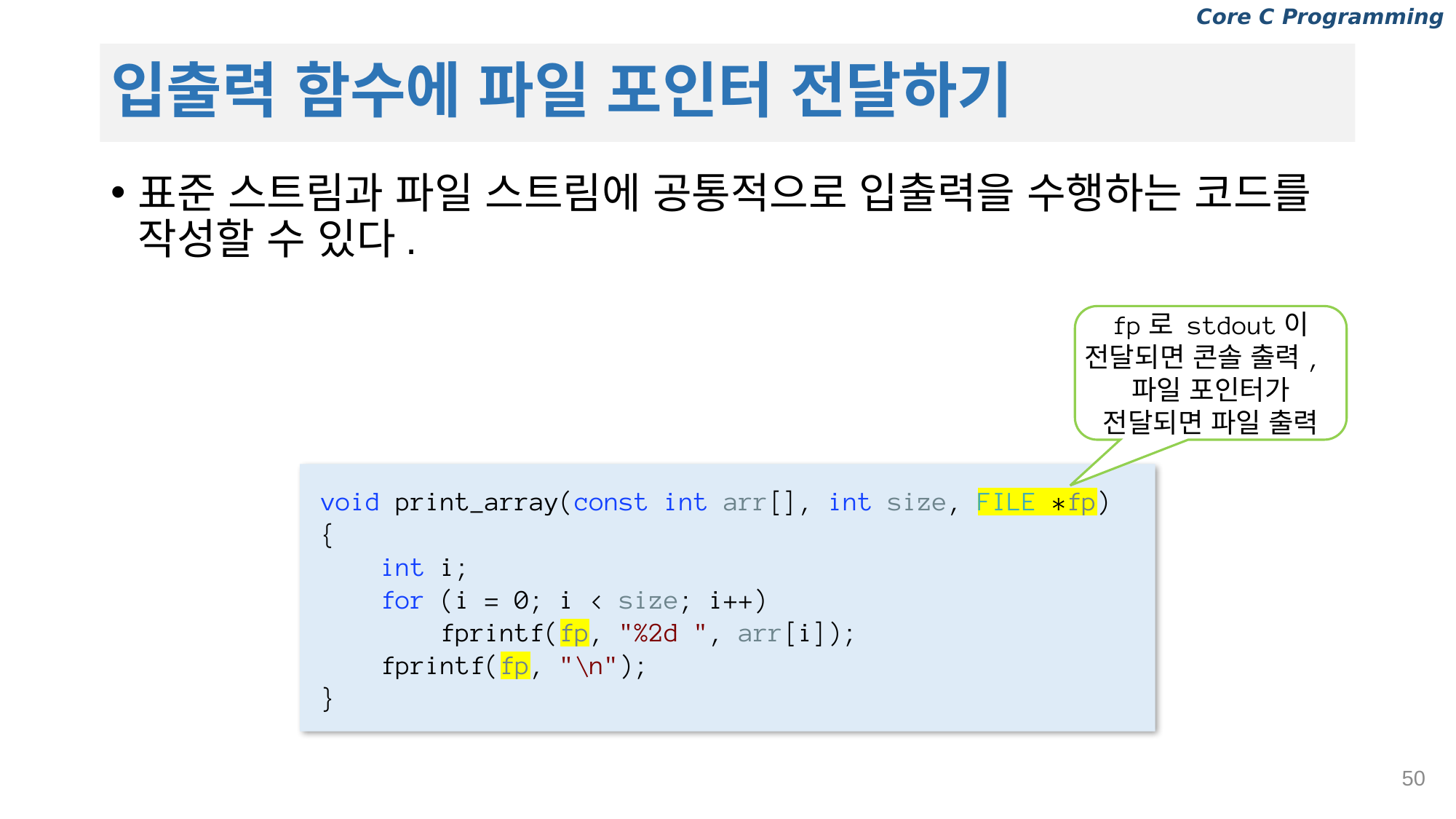

# 입출력 함수에 파일 포인터 전달하기
표준 스트림과 파일 스트림에 공통적으로 입출력을 수행하는 코드를 작성할 수 있다.
fp로 stdout이
전달되면 콘솔 출력,
파일 포인터가 전달되면 파일 출력
void print_array(const int arr[], int size, FILE *fp)
{
    int i;
    for (i = 0; i < size; i++)
        fprintf(fp, "%2d ", arr[i]);
    fprintf(fp, "\n");
}
50